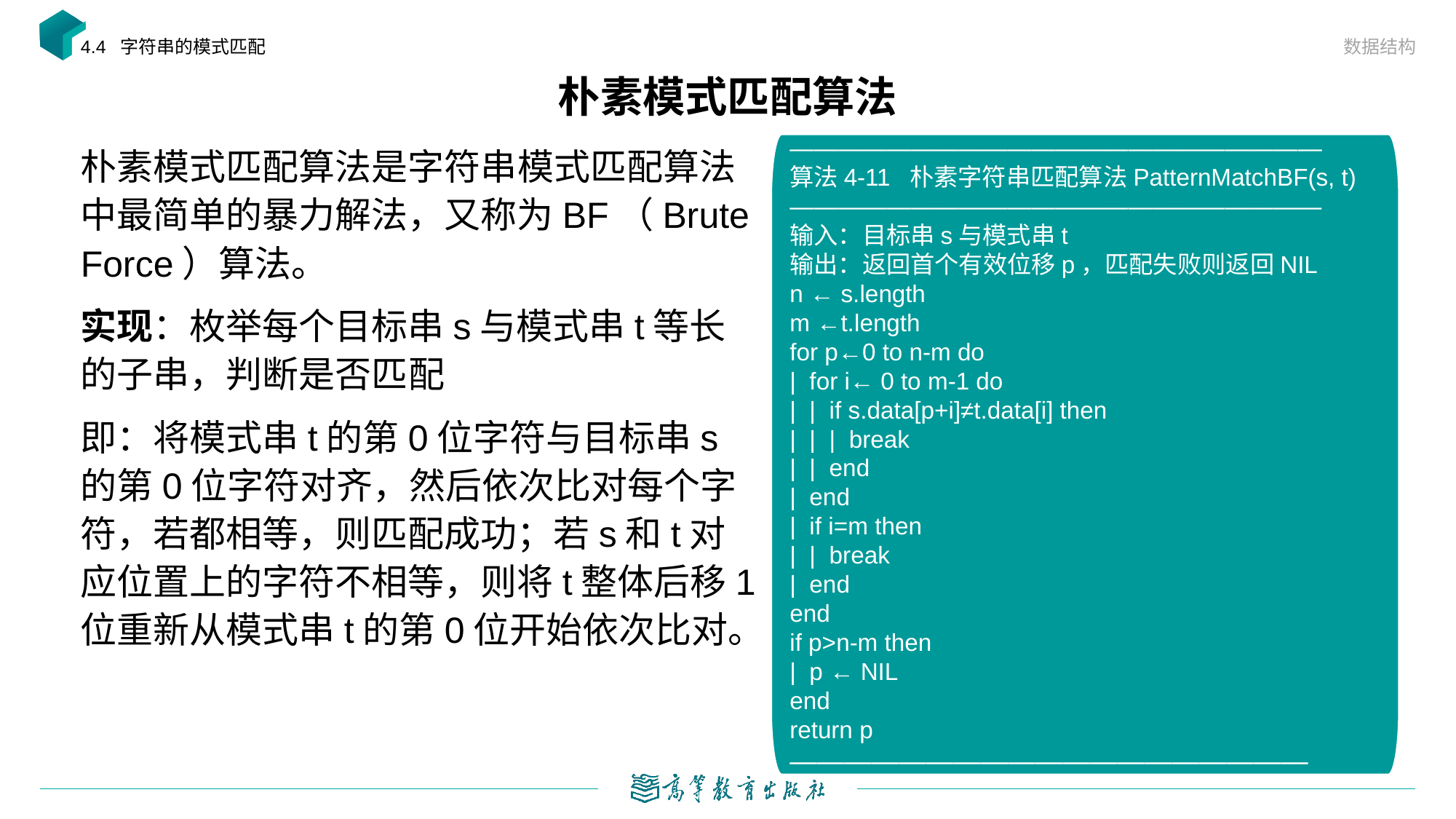

数据结构
4.4  字符串的模式匹配
# 朴素模式匹配算法
朴素模式匹配算法是字符串模式匹配算法中最简单的暴力解法，又称为BF（Brute Force）算法。
实现：枚举每个目标串s与模式串t等长的子串，判断是否匹配
即：将模式串t的第0位字符与目标串s的第0位字符对齐，然后依次比对每个字符，若都相等，则匹配成功；若s和t对应位置上的字符不相等，则将t整体后移1位重新从模式串t的第0位开始依次比对。
——————————————————————
算法4-11  朴素字符串匹配算法PatternMatchBF(s, t)
——————————————————————
输入：目标串s与模式串t
输出：返回首个有效位移p，匹配失败则返回NIL
n ← s.length
m ←t.length
for p←0 to n-m do
|  for i← 0 to m-1 do
|  |  if s.data[p+i]≠t.data[i] then
|  |  |  break
|  |  end
|  end
|  if i=m then
|  |  break
|  end
end
if p>n-m then
|  p ← NIL
end
return p
———————————————————